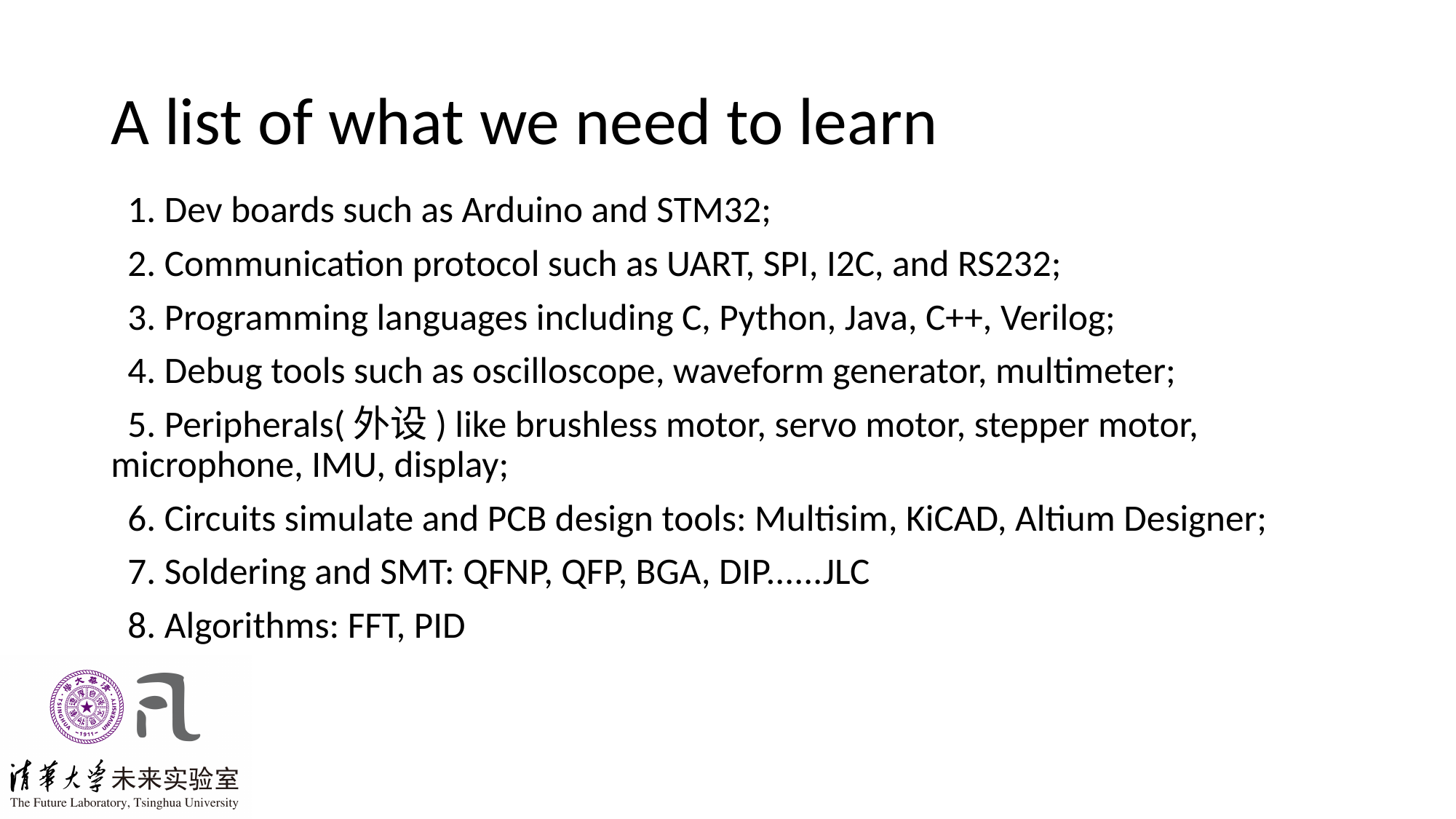

# A list of what we need to learn
  1. Dev boards such as Arduino and STM32;
  2. Communication protocol such as UART, SPI, I2C, and RS232;
  3. Programming languages including C, Python, Java, C++, Verilog;
  4. Debug tools such as oscilloscope, waveform generator, multimeter;
  5. Peripherals(外设) like brushless motor, servo motor, stepper motor, microphone, IMU, display;
  6. Circuits simulate and PCB design tools: Multisim, KiCAD, Altium Designer;
  7. Soldering and SMT: QFNP, QFP, BGA, DIP......JLC
  8. Algorithms: FFT, PID